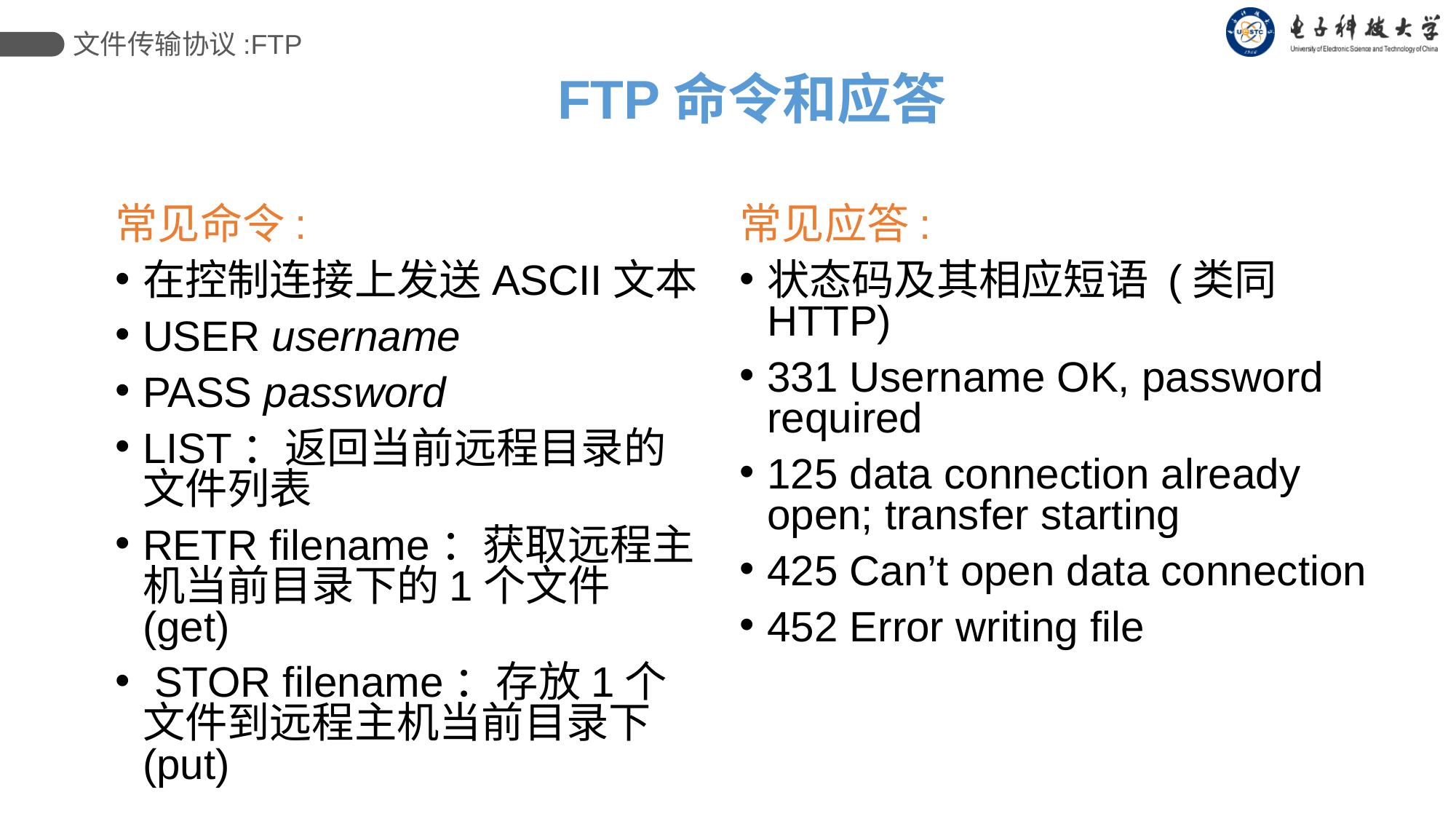

文件传输协议:FTP
# FTP命令和应答
常见命令:
在控制连接上发送ASCII文本
USER username
PASS password
LIST：返回当前远程目录的文件列表
RETR filename：获取远程主机当前目录下的1个文件(get)
 STOR filename：存放1个文件到远程主机当前目录下(put)
常见应答:
状态码及其相应短语 (类同 HTTP)
331 Username OK, password required
125 data connection already open; transfer starting
425 Can’t open data connection
452 Error writing file